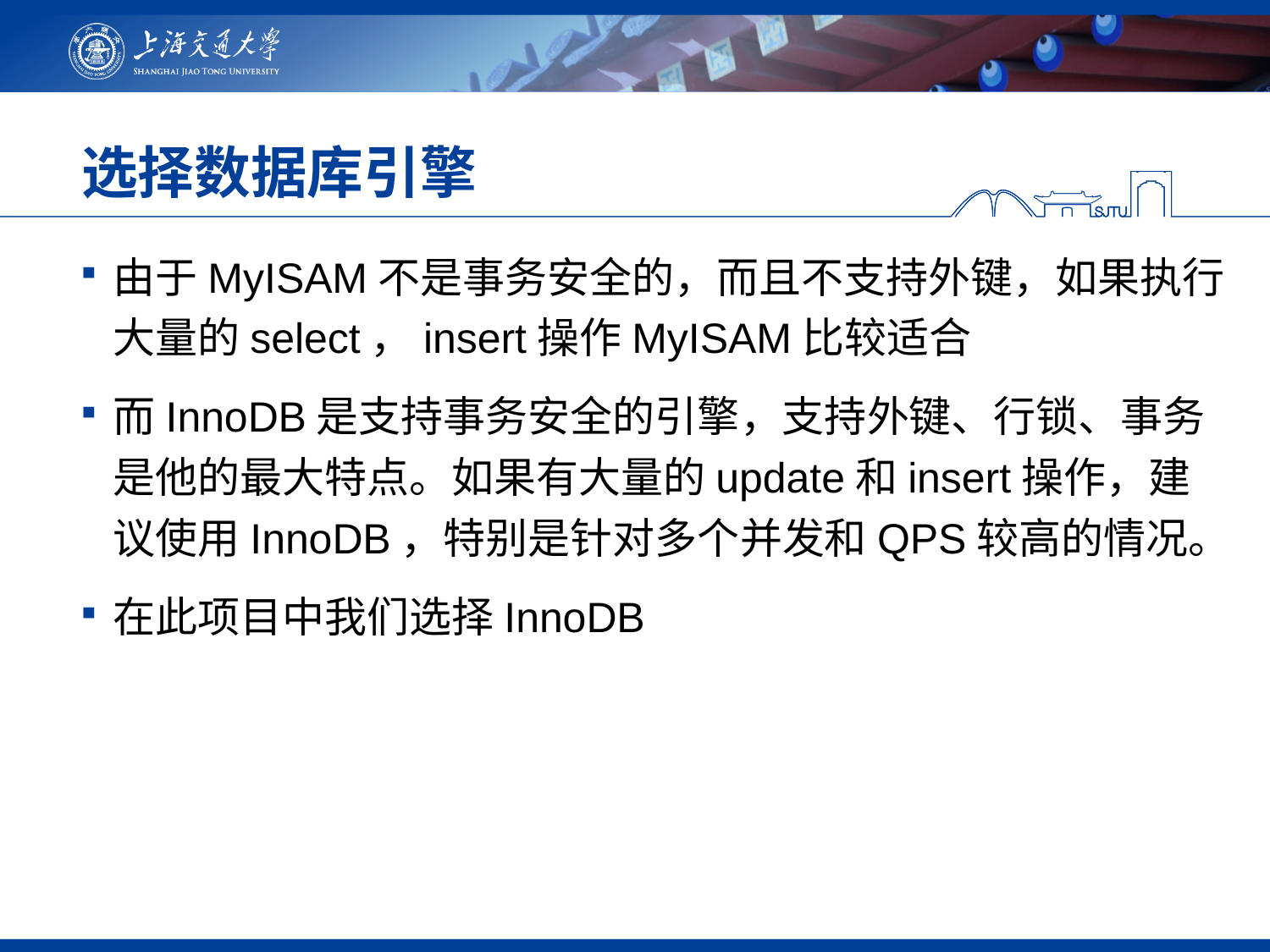

# 选择数据库引擎
由于MyISAM不是事务安全的，而且不支持外键，如果执行大量的select，insert操作MyISAM比较适合
而InnoDB是支持事务安全的引擎，支持外键、行锁、事务是他的最大特点。如果有大量的update和insert操作，建议使用InnoDB，特别是针对多个并发和QPS较高的情况。
在此项目中我们选择InnoDB